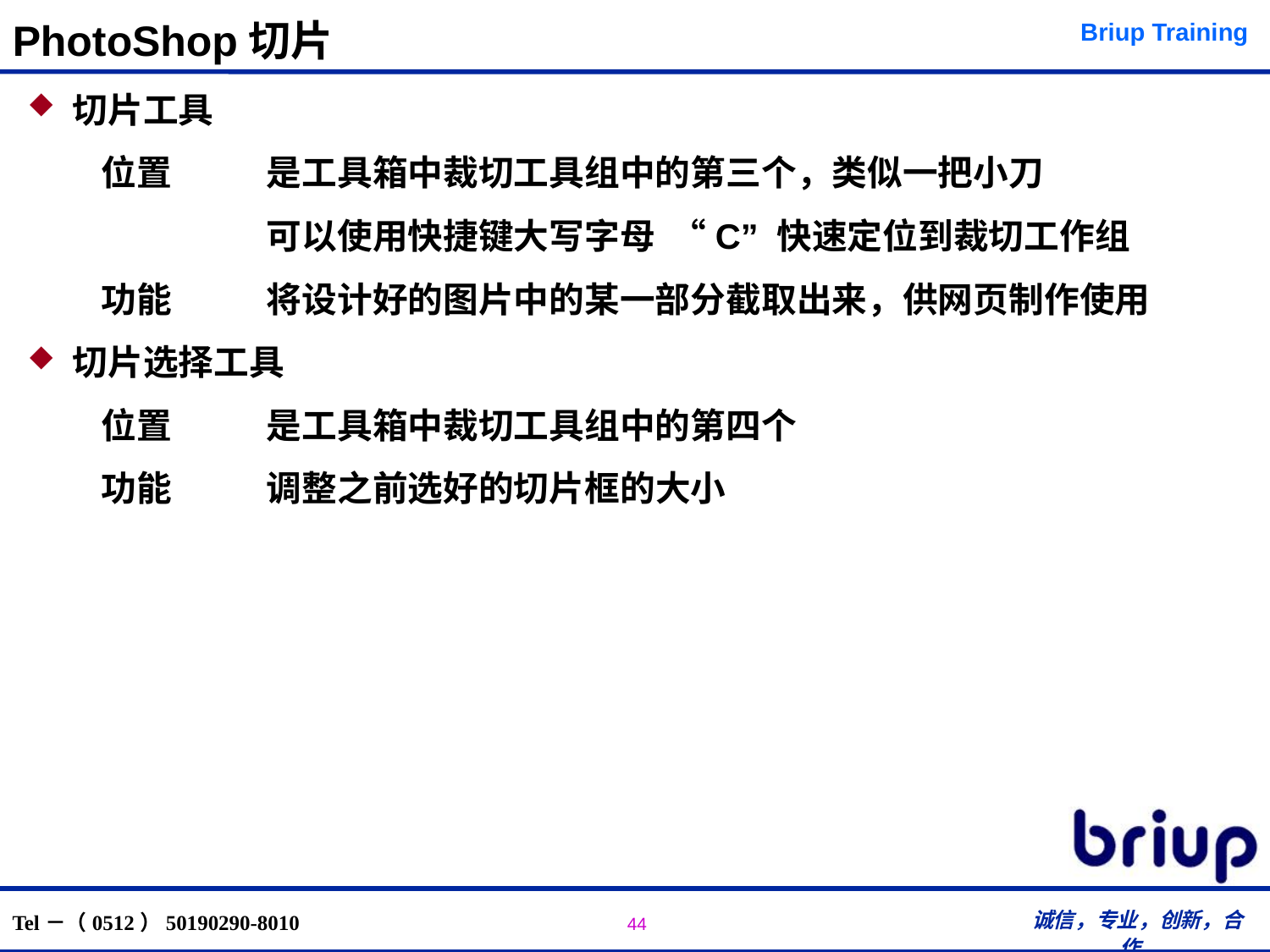

# PhotoShop切片
切片工具
          位置	是工具箱中裁切工具组中的第三个，类似一把小刀
          	       	可以使用快捷键大写字母  “C” 快速定位到裁切工作组
          功能	将设计好的图片中的某一部分截取出来，供网页制作使用
切片选择工具
          位置	是工具箱中裁切工具组中的第四个
          功能	调整之前选好的切片框的大小